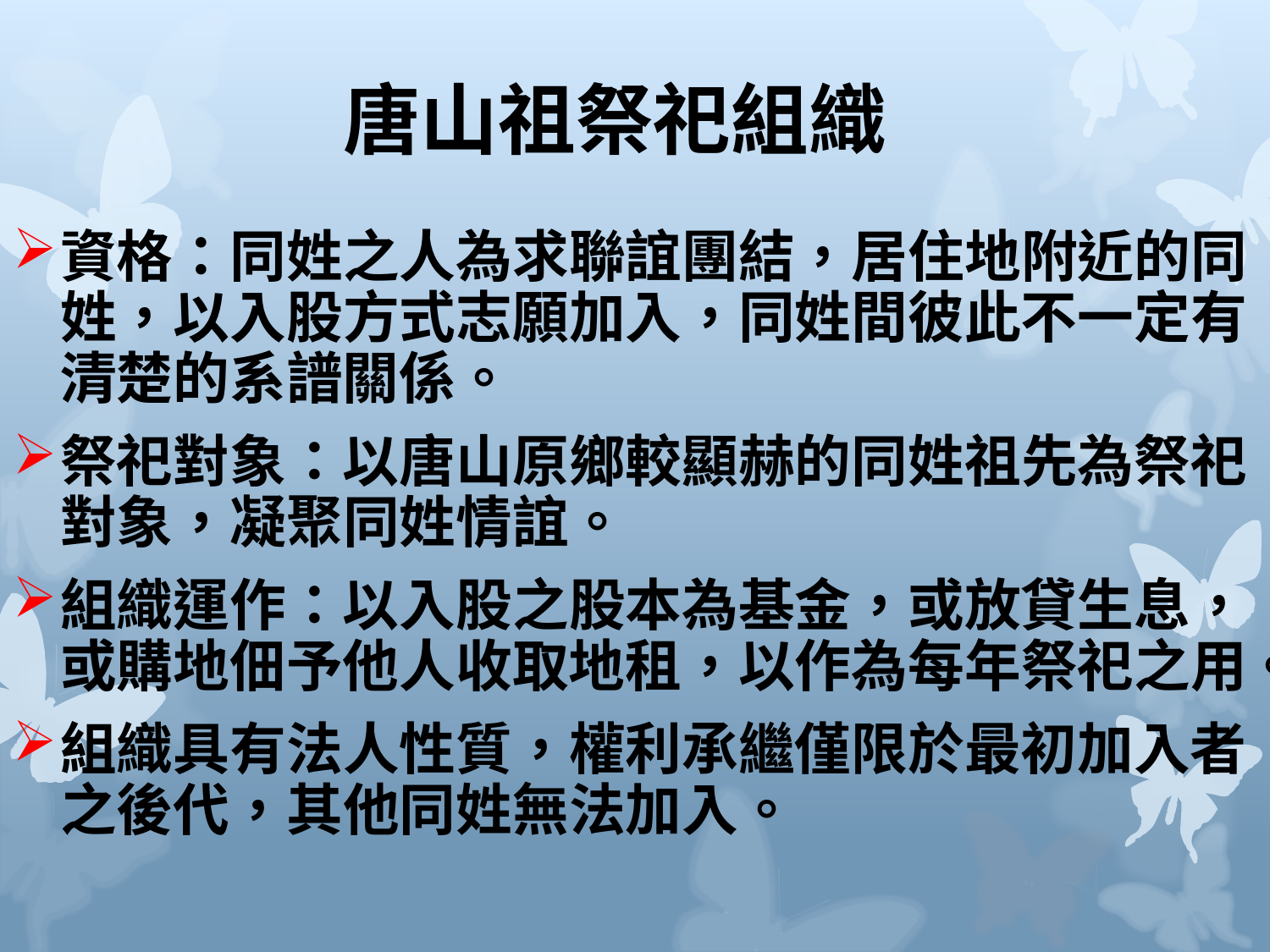

# 唐山祖祭祀組織
資格：同姓之人為求聯誼團結，居住地附近的同姓，以入股方式志願加入，同姓間彼此不一定有清楚的系譜關係。
祭祀對象：以唐山原鄉較顯赫的同姓祖先為祭祀對象，凝聚同姓情誼。
組織運作：以入股之股本為基金，或放貸生息，或購地佃予他人收取地租，以作為每年祭祀之用。
組織具有法人性質，權利承繼僅限於最初加入者之後代，其他同姓無法加入。